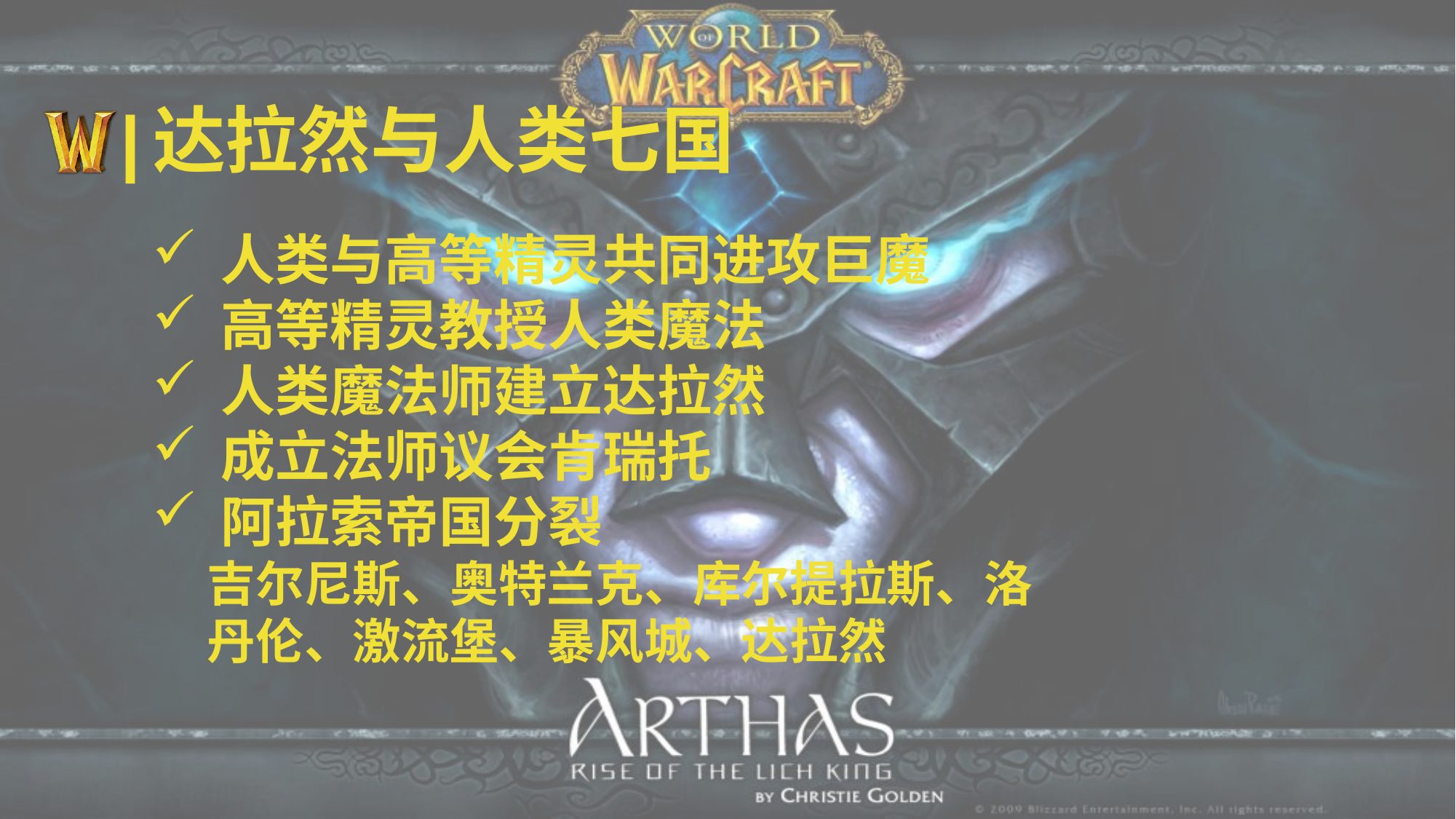

# 达拉然与人类七国
人类与高等精灵共同进攻巨魔
高等精灵教授人类魔法
人类魔法师建立达拉然
成立法师议会肯瑞托
阿拉索帝国分裂
吉尔尼斯、奥特兰克、库尔提拉斯、洛丹伦、激流堡、暴风城、达拉然